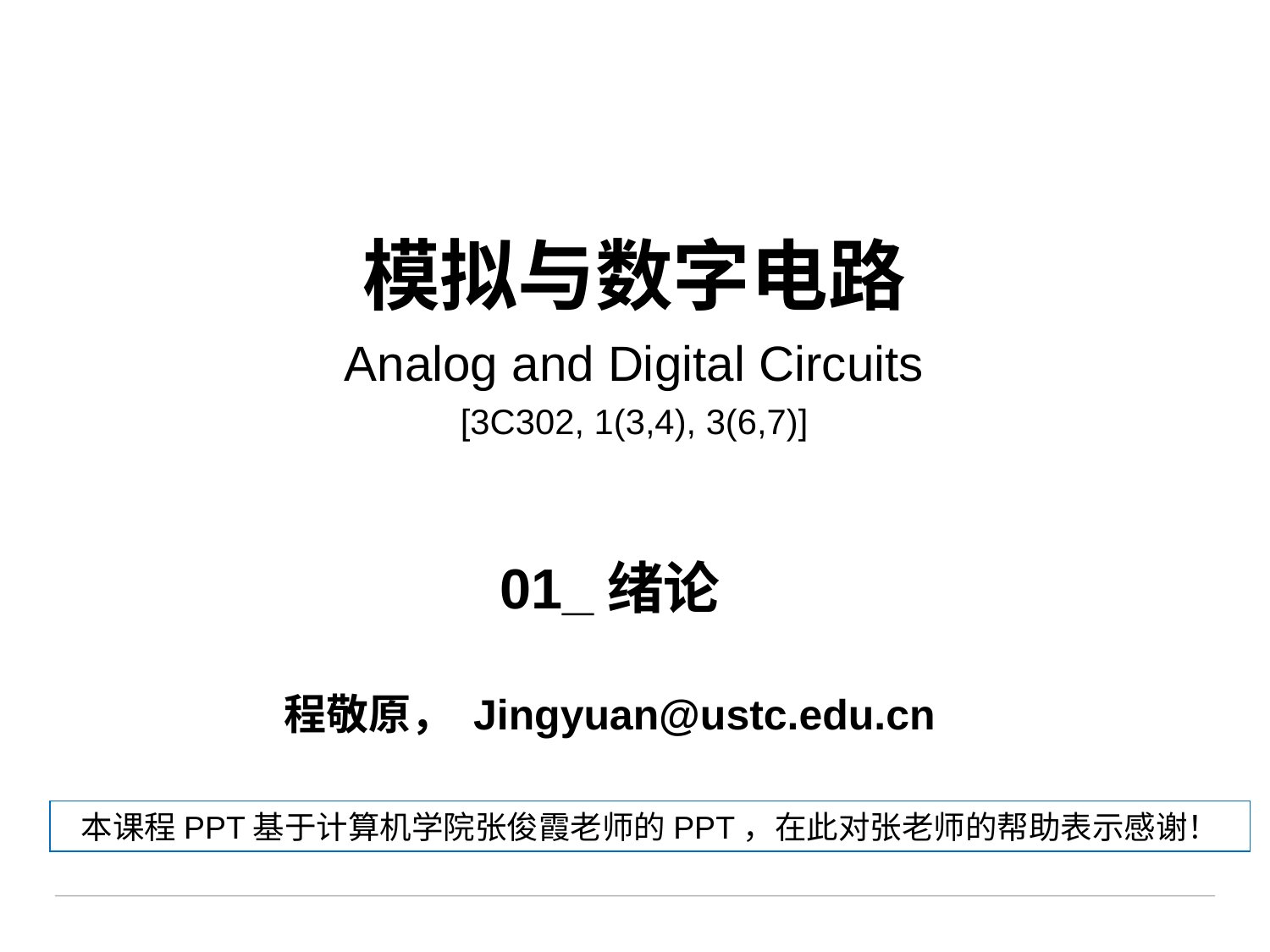

# 模拟与数字电路 Analog and Digital Circuits [3C302, 1(3,4), 3(6,7)]
01_绪论

程敬原， Jingyuan@ustc.edu.cn
本课程PPT基于计算机学院张俊霞老师的PPT，在此对张老师的帮助表示感谢！